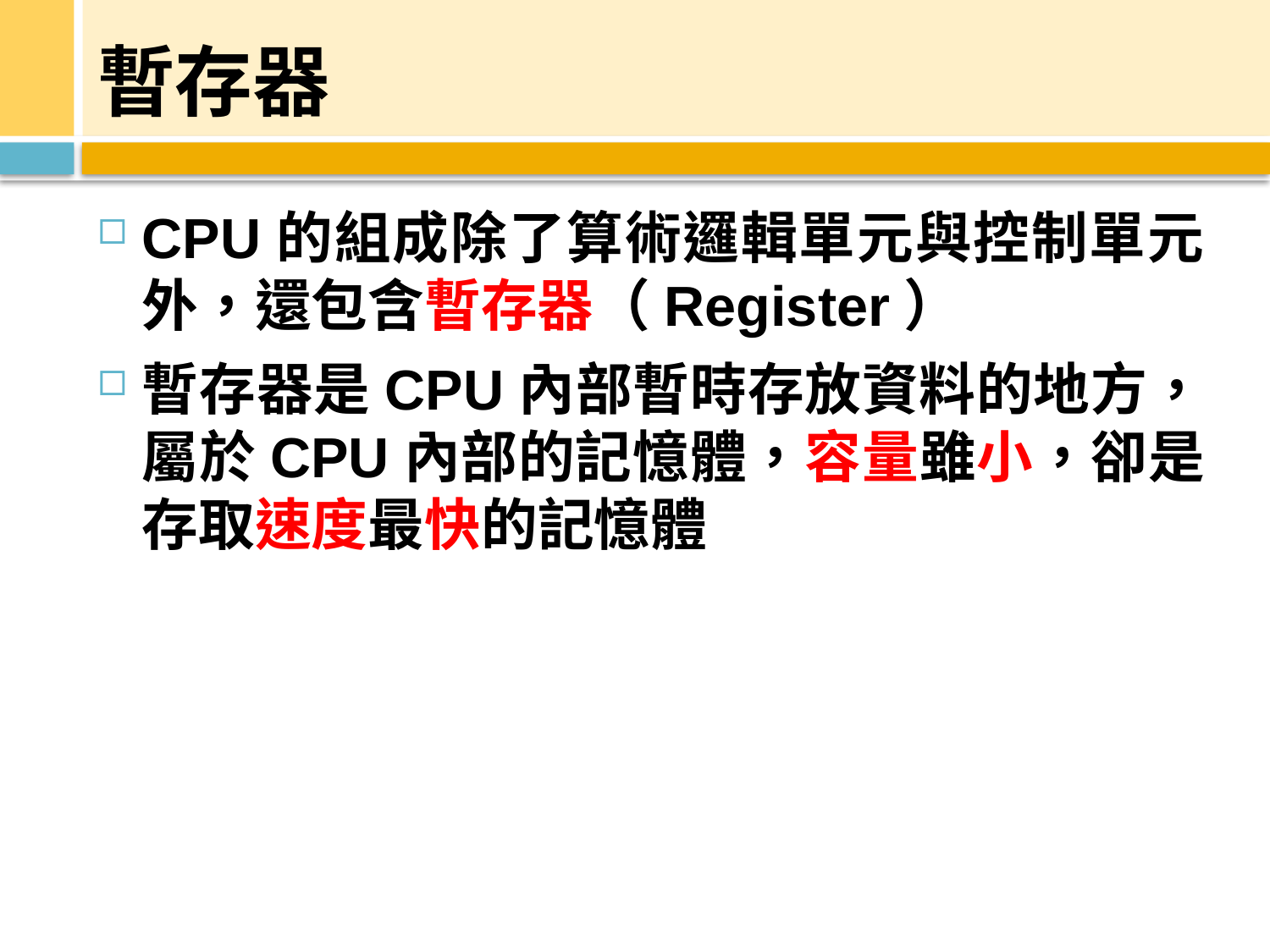

# 暫存器
CPU的組成除了算術邏輯單元與控制單元外，還包含暫存器（Register）
暫存器是CPU內部暫時存放資料的地方，屬於CPU內部的記憶體，容量雖小，卻是存取速度最快的記憶體